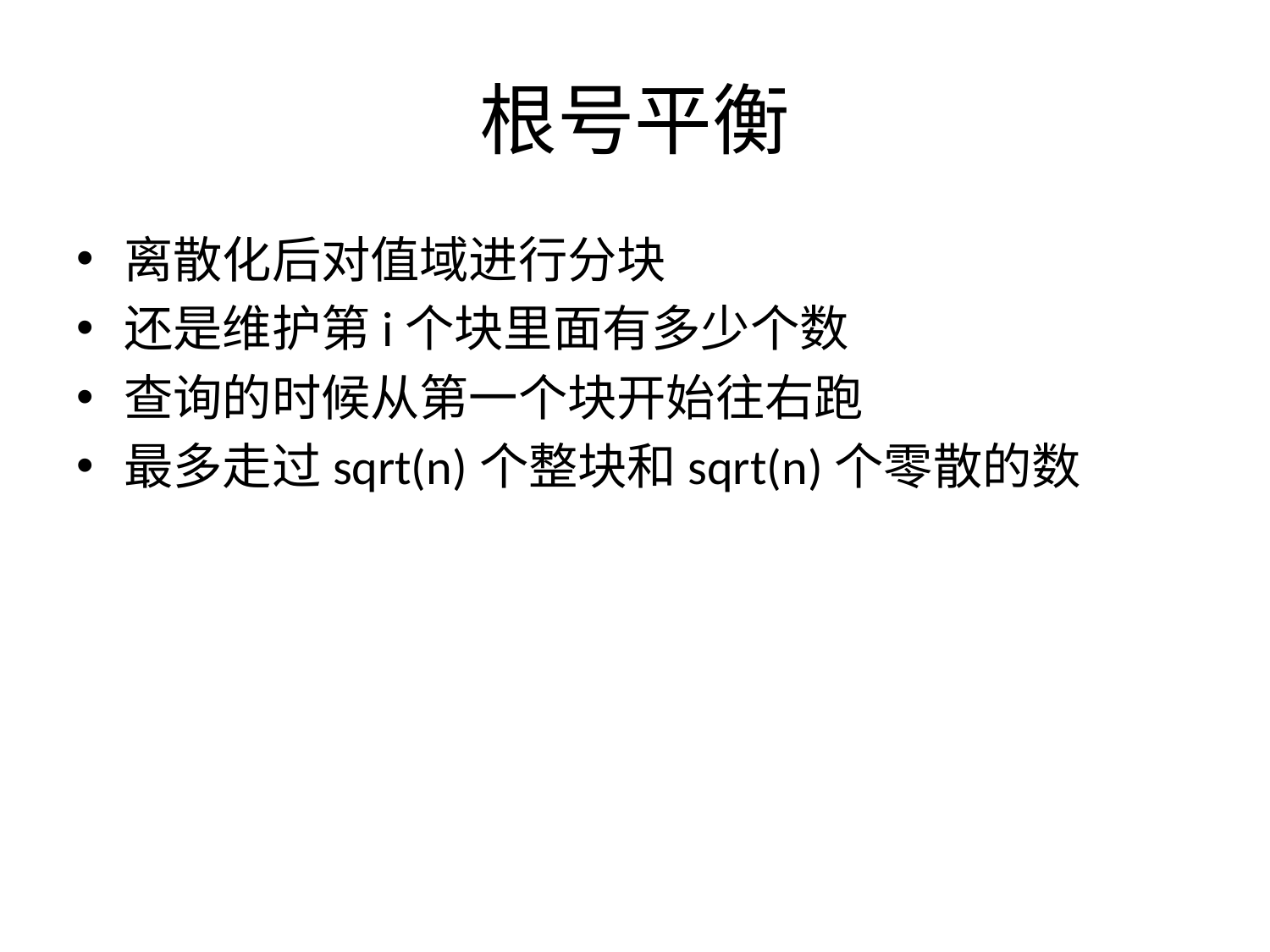

# 根号平衡
离散化后对值域进行分块
还是维护第i个块里面有多少个数
查询的时候从第一个块开始往右跑
最多走过sqrt(n)个整块和sqrt(n)个零散的数